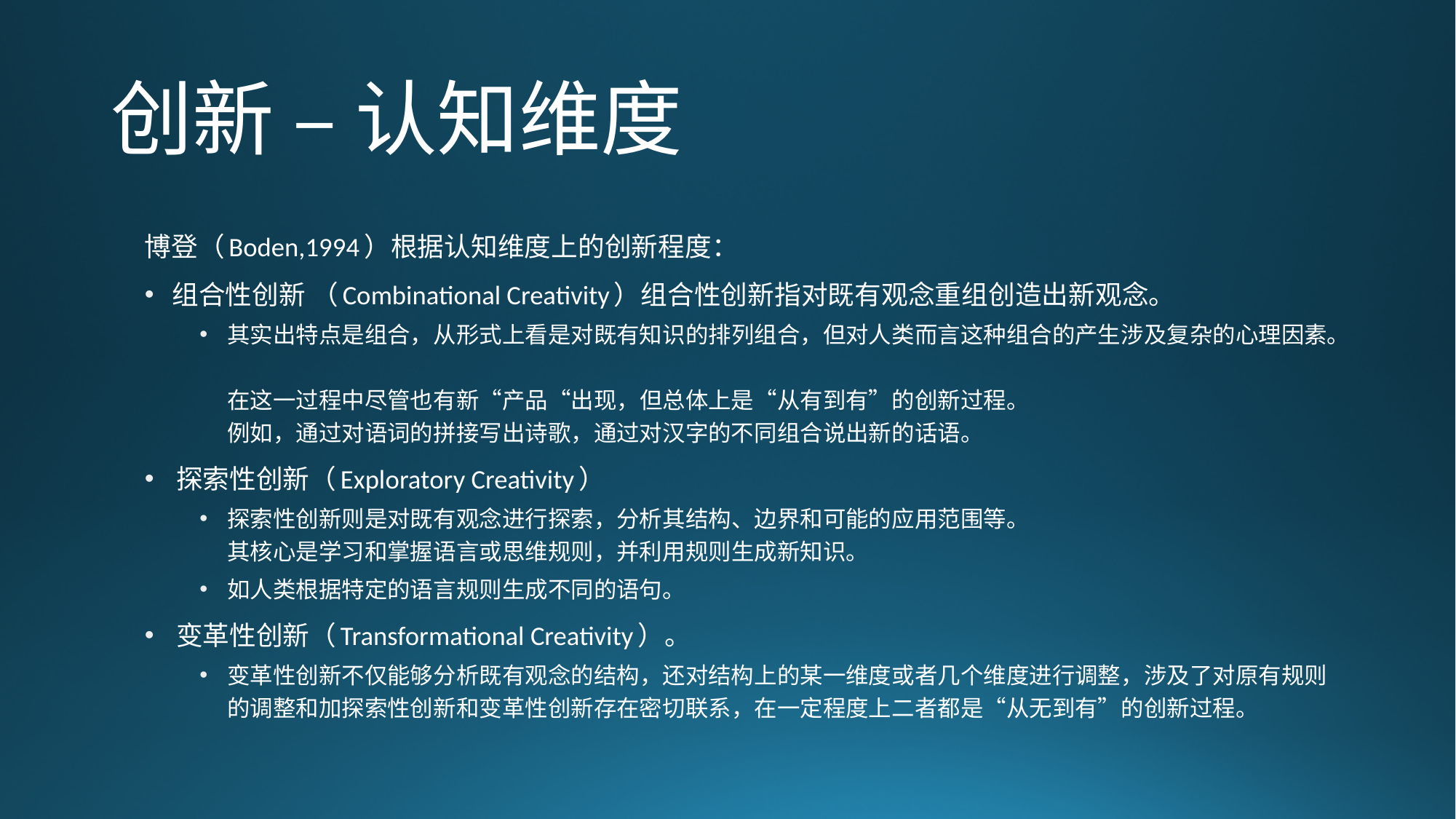

# 创新 – 认知维度
博登（Boden,1994）根据认知维度上的创新程度：
组合性创新 （Combinational Creativity）组合性创新指对既有观念重组创造出新观念。
其实出特点是组合，从形式上看是对既有知识的排列组合，但对人类而言这种组合的产生涉及复杂的心理因素。
在这一过程中尽管也有新“产品“出现，但总体上是“从有到有”的创新过程。
例如，通过对语词的拼接写出诗歌，通过对汉字的不同组合说出新的话语。
﻿探索性创新（Exploratory Creativity）
探索性创新则是对既有观念进行探索，分析其结构、边界和可能的应用范围等。
其核心是学习和掌握语言或思维规则，并利用规则生成新知识。
如人类根据特定的语言规则生成不同的语句。
﻿变革性创新（Transformational Creativity）。
变革性创新不仅能够分析既有观念的结构，还对结构上的某一维度或者几个维度进行调整，涉及了对原有规则的调整和加探索性创新和变革性创新存在密切联系，在一定程度上二者都是“从无到有”的创新过程。